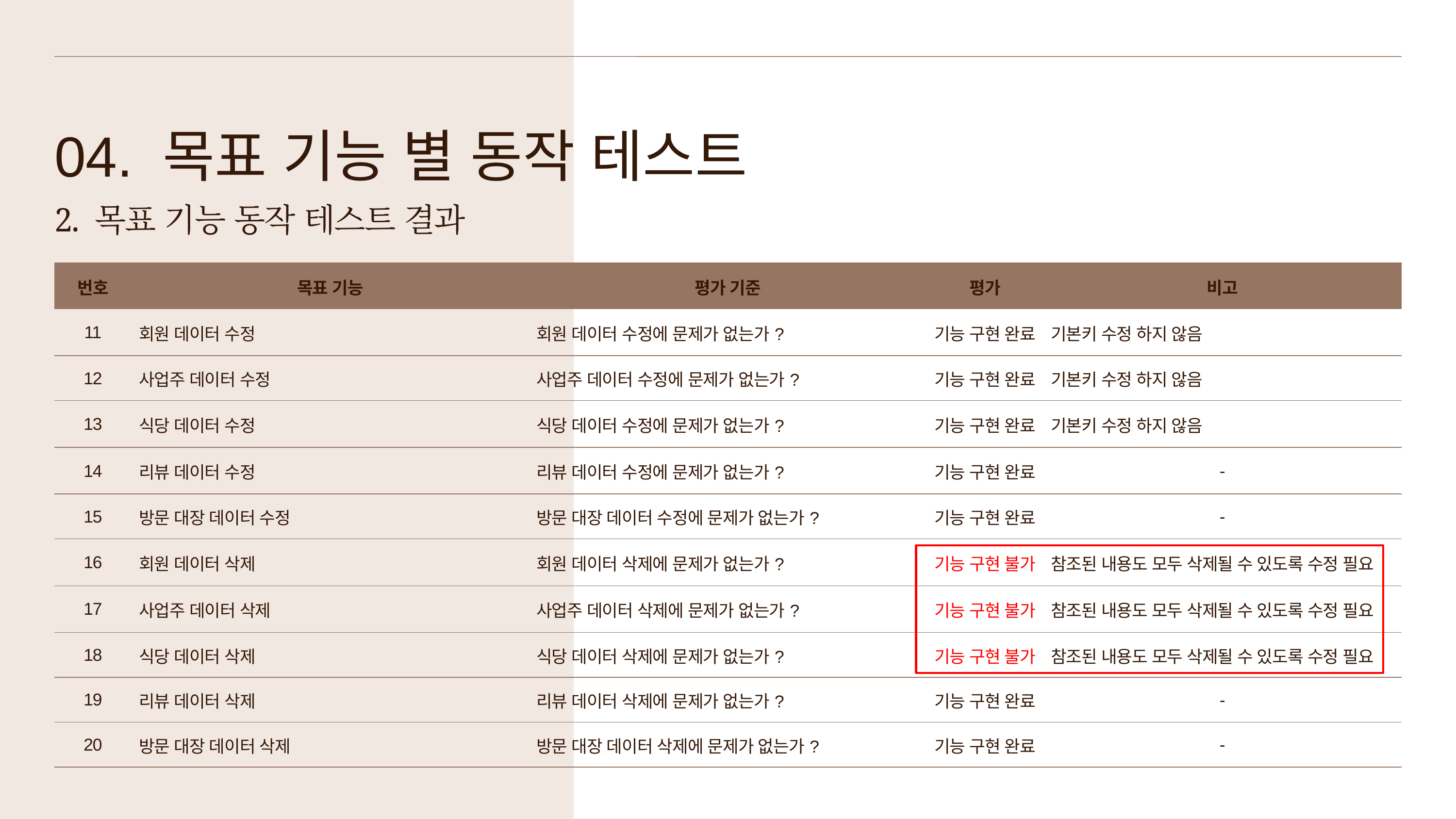

04. 목표 기능 별 동작 테스트
2. 목표 기능 동작 테스트 결과
| 번호 | 목표 기능 | 평가 기준 | 평가 | 비고 |
| --- | --- | --- | --- | --- |
| 11 | 회원 데이터 수정 | 회원 데이터 수정에 문제가 없는가? | 기능 구현 완료 | 기본키 수정 하지 않음 |
| 12 | 사업주 데이터 수정 | 사업주 데이터 수정에 문제가 없는가? | 기능 구현 완료 | 기본키 수정 하지 않음 |
| 13 | 식당 데이터 수정 | 식당 데이터 수정에 문제가 없는가? | 기능 구현 완료 | 기본키 수정 하지 않음 |
| 14 | 리뷰 데이터 수정 | 리뷰 데이터 수정에 문제가 없는가? | 기능 구현 완료 | - |
| 15 | 방문 대장 데이터 수정 | 방문 대장 데이터 수정에 문제가 없는가? | 기능 구현 완료 | - |
| 16 | 회원 데이터 삭제 | 회원 데이터 삭제에 문제가 없는가? | 기능 구현 불가 | 참조된 내용도 모두 삭제될 수 있도록 수정 필요 |
| 17 | 사업주 데이터 삭제 | 사업주 데이터 삭제에 문제가 없는가? | 기능 구현 불가 | 참조된 내용도 모두 삭제될 수 있도록 수정 필요 |
| 18 | 식당 데이터 삭제 | 식당 데이터 삭제에 문제가 없는가? | 기능 구현 불가 | 참조된 내용도 모두 삭제될 수 있도록 수정 필요 |
| 19 | 리뷰 데이터 삭제 | 리뷰 데이터 삭제에 문제가 없는가? | 기능 구현 완료 | - |
| 20 | 방문 대장 데이터 삭제 | 방문 대장 데이터 삭제에 문제가 없는가? | 기능 구현 완료 | - |